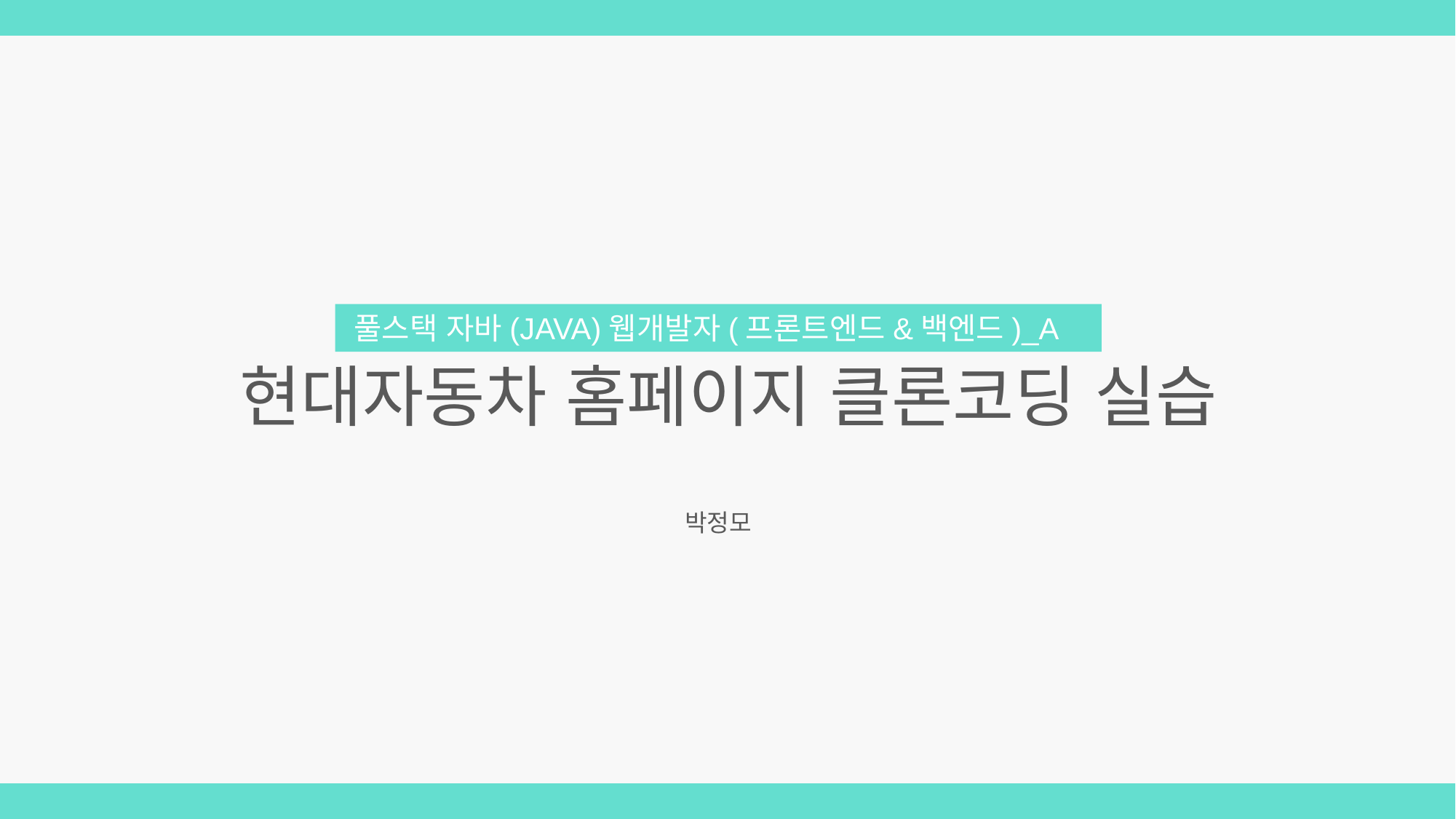

풀스택 자바(JAVA)웹개발자(프론트엔드&백엔드)_A

현대자동차 홈페이지 클론코딩 실습
박정모